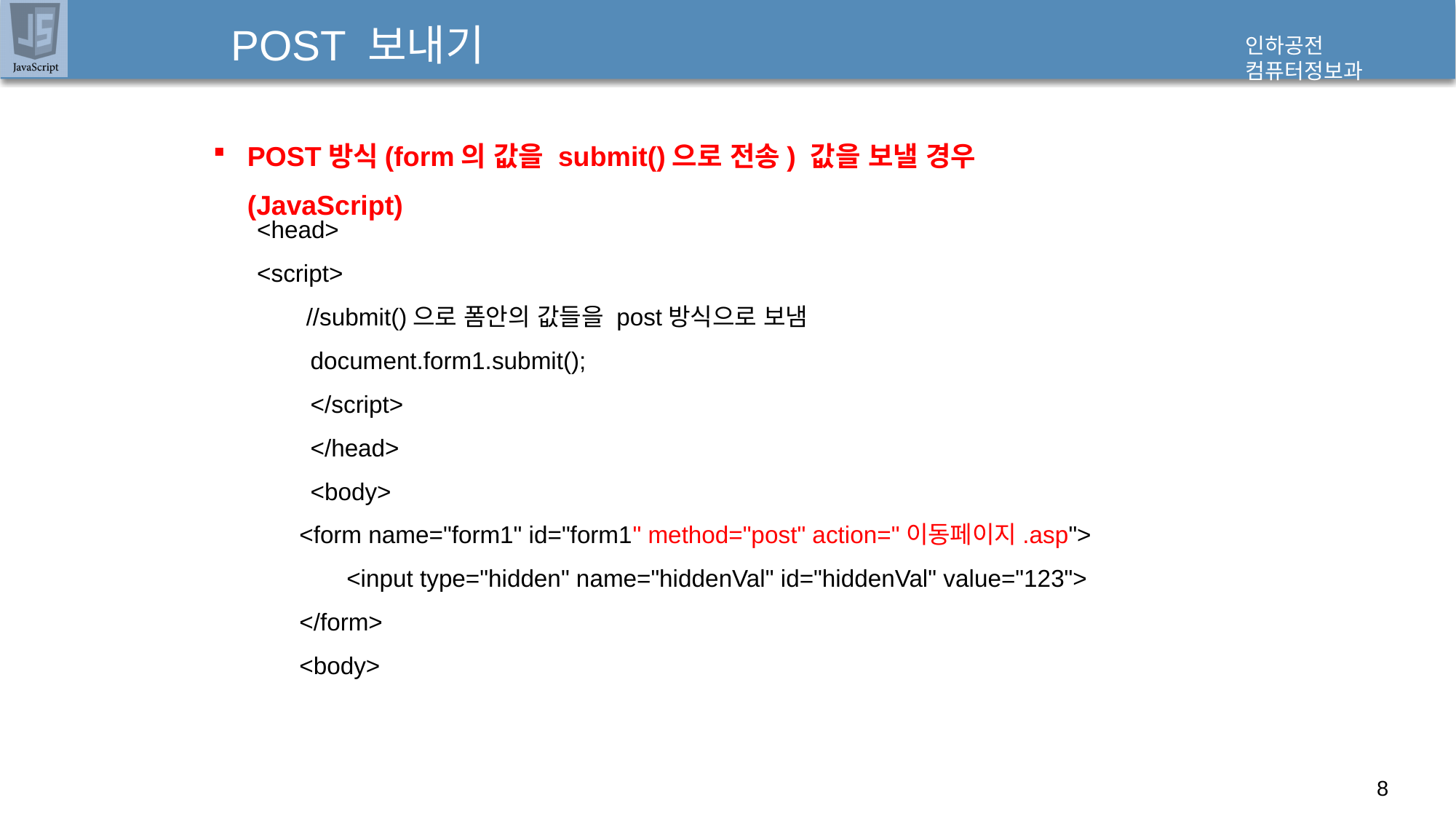

# POST 보내기
POST방식(form의 값을 submit()으로 전송) 값을 보낼 경우(JavaScript)

<head>
<script>
 //submit()으로 폼안의 값들을 post방식으로 보냄
document.form1.submit();
</script>
</head>
<body>
<form name="form1" id="form1" method="post" action="이동페이지.asp">
       <input type="hidden" name="hiddenVal" id="hiddenVal" value="123">
</form>
<body>